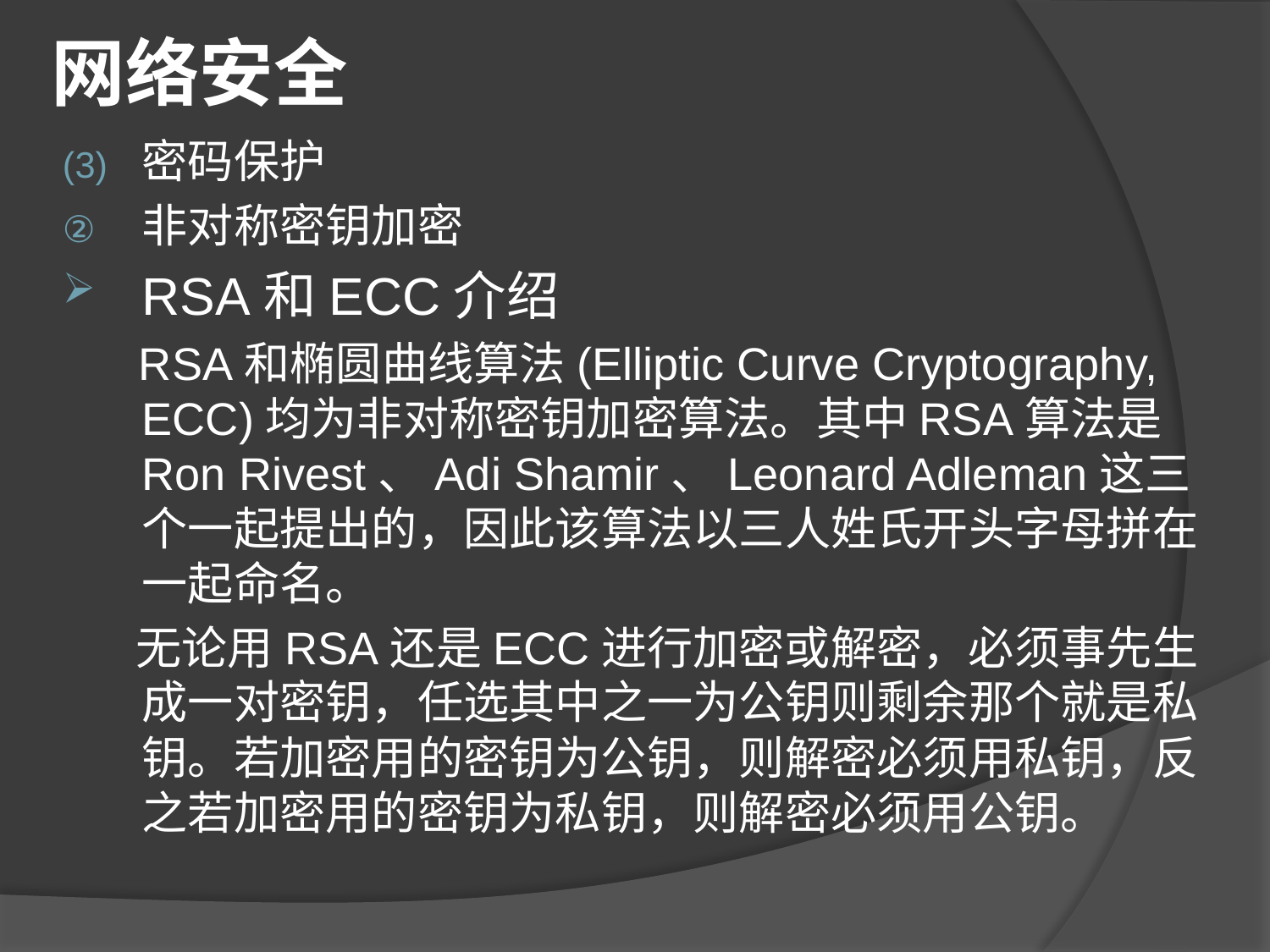

# 网络安全
密码保护
非对称密钥加密
RSA和ECC介绍
      RSA和椭圆曲线算法(Elliptic Curve Cryptography, ECC)均为非对称密钥加密算法。其中RSA算法是Ron Rivest、Adi Shamir、Leonard Adleman这三个一起提出的，因此该算法以三人姓氏开头字母拼在一起命名。
      无论用RSA还是ECC进行加密或解密，必须事先生成一对密钥，任选其中之一为公钥则剩余那个就是私钥。若加密用的密钥为公钥，则解密必须用私钥，反之若加密用的密钥为私钥，则解密必须用公钥。